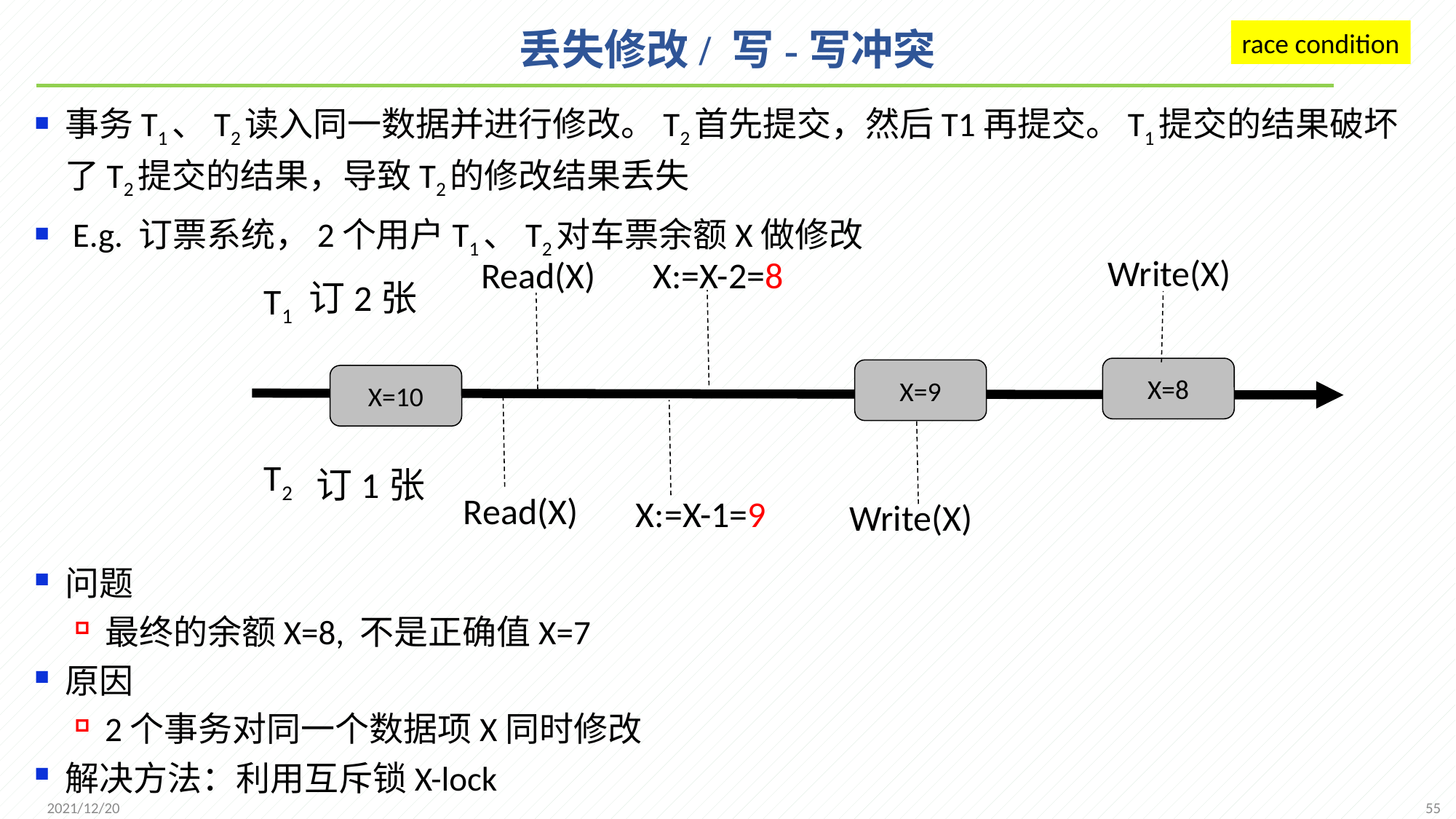

# 丢失修改/ 写-写冲突
race condition
事务T1、T2读入同一数据并进行修改。T2首先提交，然后T1再提交。T1提交的结果破坏了T2提交的结果，导致T2的修改结果丢失
 E.g. 订票系统，2个用户T1、T2对车票余额X做修改

问题
最终的余额X=8, 不是正确值X=7
原因
2个事务对同一个数据项X同时修改
解决方法：利用互斥锁X-lock

Write(X)
Read(X)
X:=X-2=8
订2张
T1

X=8
X=9
X=10

T2
订1张
Read(X)
X:=X-1=9
Write(X)
55
2021/12/20